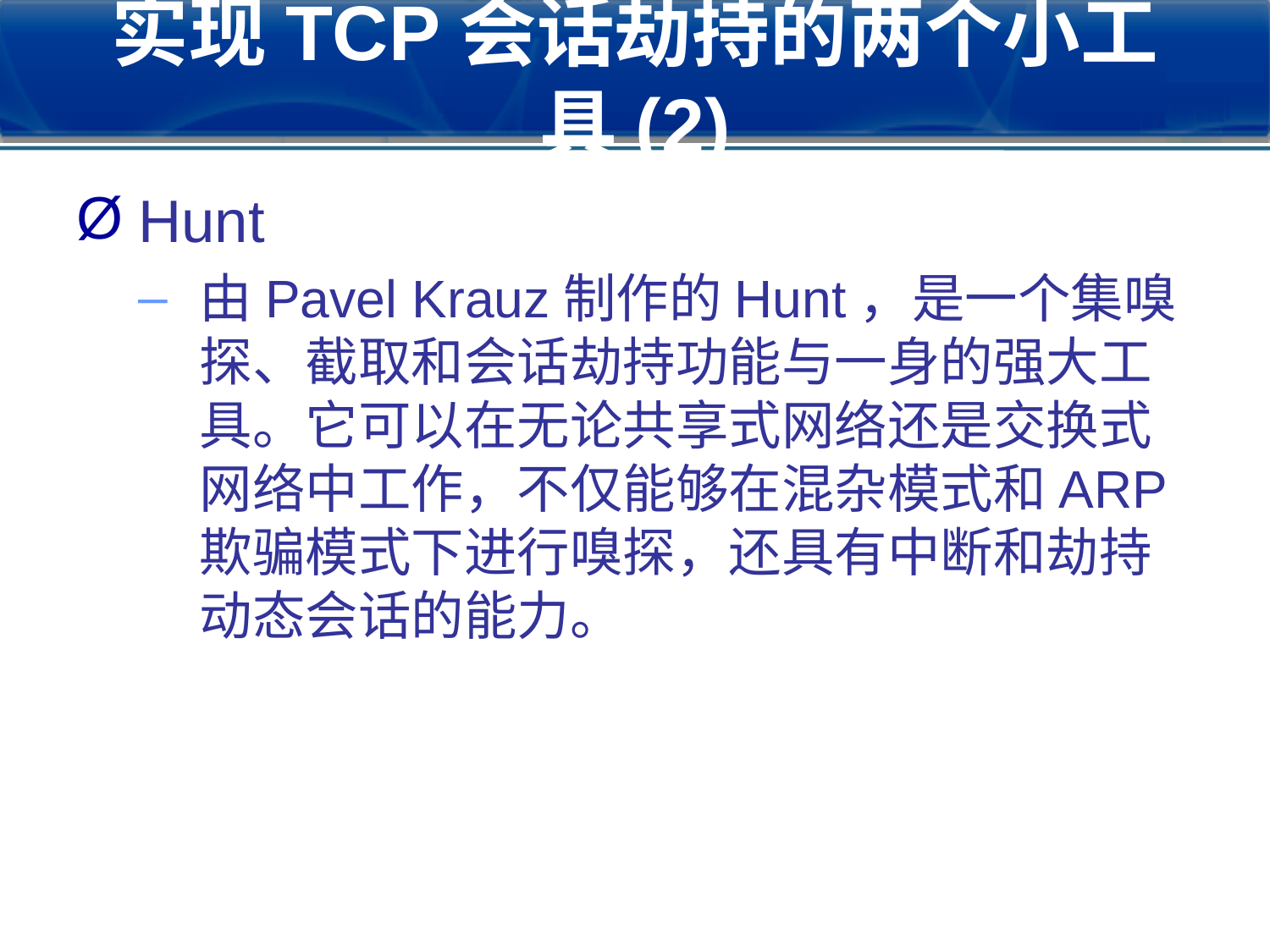

2018/3/9
网络入侵与防范讲义
61
# 实现TCP会话劫持的两个小工具(2)
Hunt
由Pavel Krauz制作的Hunt，是一个集嗅探、截取和会话劫持功能与一身的强大工具。它可以在无论共享式网络还是交换式网络中工作，不仅能够在混杂模式和ARP欺骗模式下进行嗅探，还具有中断和劫持动态会话的能力。